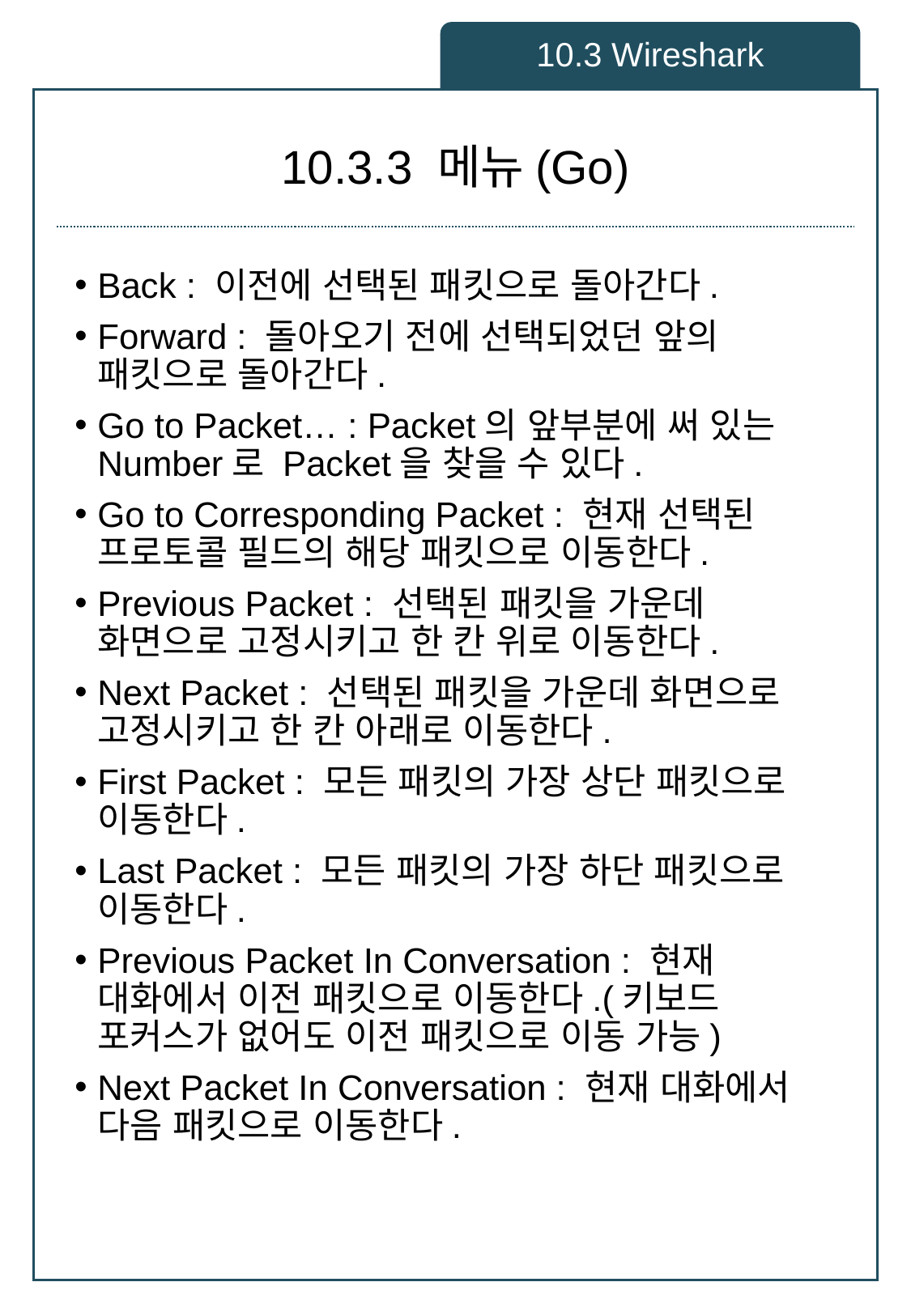

10.3 Wireshark

# 10.3.3 메뉴(Go)
Back : 이전에 선택된 패킷으로 돌아간다.
Forward : 돌아오기 전에 선택되었던 앞의 패킷으로 돌아간다.
Go to Packet… : Packet의 앞부분에 써 있는 Number로 Packet을 찾을 수 있다.
Go to Corresponding Packet : 현재 선택된 프로토콜 필드의 해당 패킷으로 이동한다.
Previous Packet : 선택된 패킷을 가운데 화면으로 고정시키고 한 칸 위로 이동한다.
Next Packet : 선택된 패킷을 가운데 화면으로 고정시키고 한 칸 아래로 이동한다.
First Packet : 모든 패킷의 가장 상단 패킷으로 이동한다.
Last Packet : 모든 패킷의 가장 하단 패킷으로 이동한다.
Previous Packet In Conversation : 현재 대화에서 이전 패킷으로 이동한다.(키보드 포커스가 없어도 이전 패킷으로 이동 가능)
Next Packet In Conversation : 현재 대화에서 다음 패킷으로 이동한다.